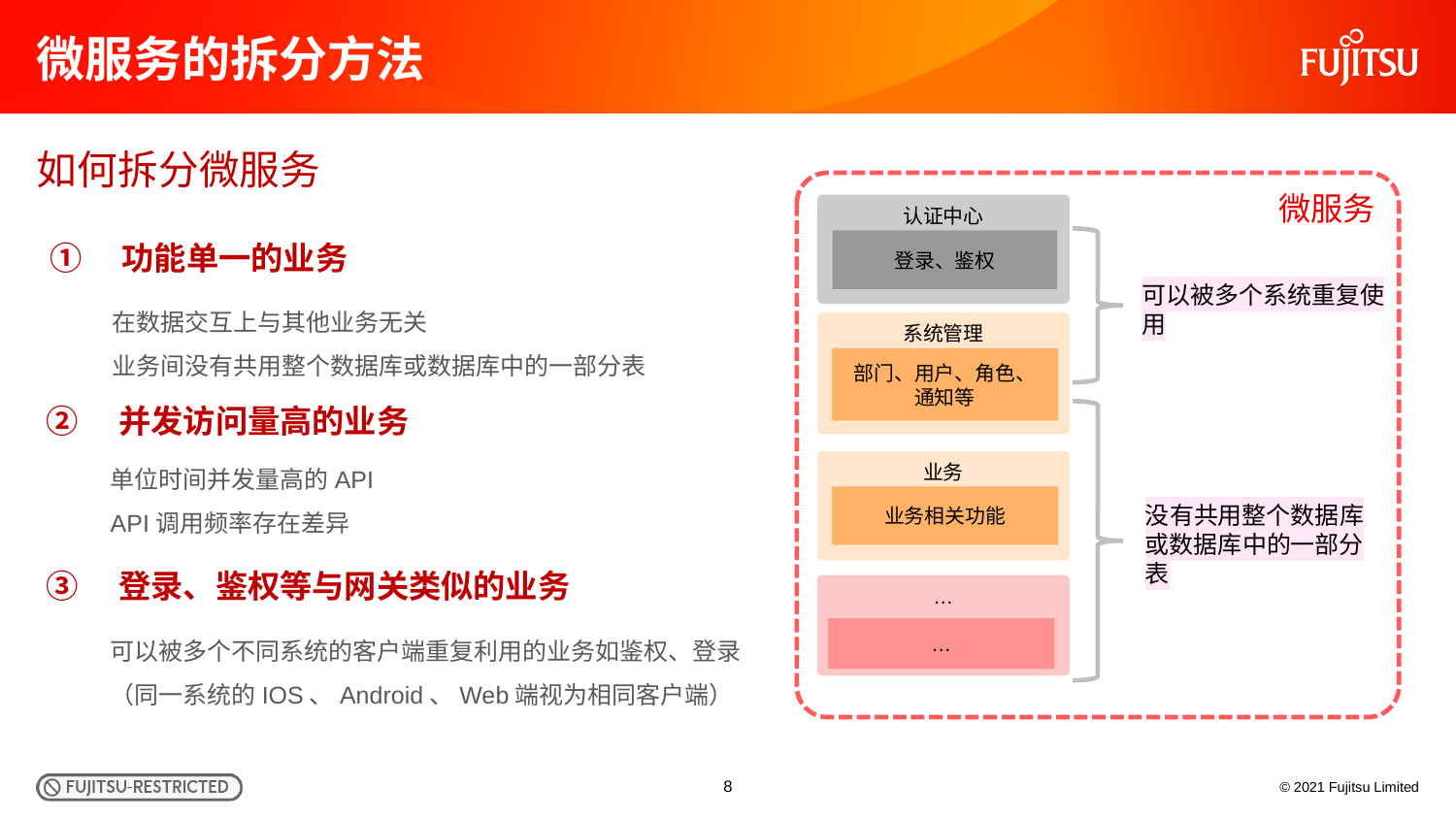

# 微服务的拆分方法
如何拆分微服务
微服务
认证中心

登录、鉴权
①　功能单一的业务
可以被多个系统重复使用
在数据交互上与其他业务无关
业务间没有共用整个数据库或数据库中的一部分表
系统管理
部门、用户、角色、通知等
②　并发访问量高的业务

单位时间并发量高的API
API调用频率存在差异
业务
业务相关功能
没有共用整个数据库或数据库中的一部分表
③　登录、鉴权等与网关类似的业务
…
可以被多个不同系统的客户端重复利用的业务如鉴权、登录（同一系统的IOS、Android、Web端视为相同客户端）
…
8
© 2021 Fujitsu Limited